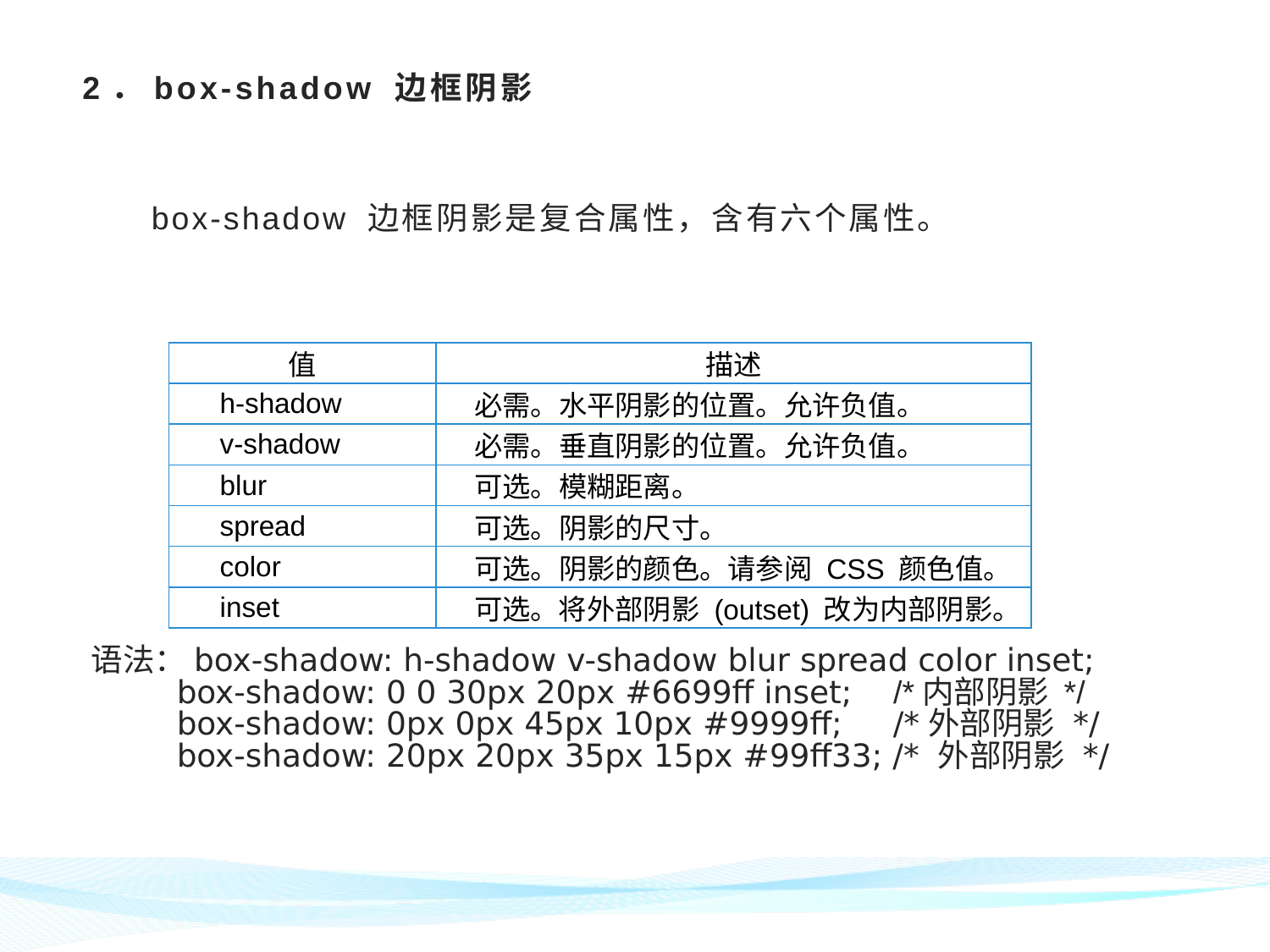

# 2．box-shadow 边框阴影
      box-shadow 边框阴影是复合属性，含有六个属性。

| 值 | 描述 |
| --- | --- |
| h-shadow | 必需。水平阴影的位置。允许负值。 |
| v-shadow | 必需。垂直阴影的位置。允许负值。 |
| blur | 可选。模糊距离。 |
| spread | 可选。阴影的尺寸。 |
| color | 可选。阴影的颜色。请参阅 CSS 颜色值。 |
| inset | 可选。将外部阴影 (outset) 改为内部阴影。 |
    语法：box-shadow: h-shadow v-shadow blur spread color inset;
            box-shadow: 0 0 30px 20px #6699ff inset;    /*内部阴影 */
            box-shadow: 0px 0px 45px 10px #9999ff;     /*外部阴影 */
            box-shadow: 20px 20px 35px 15px #99ff33; /* 外部阴影 */